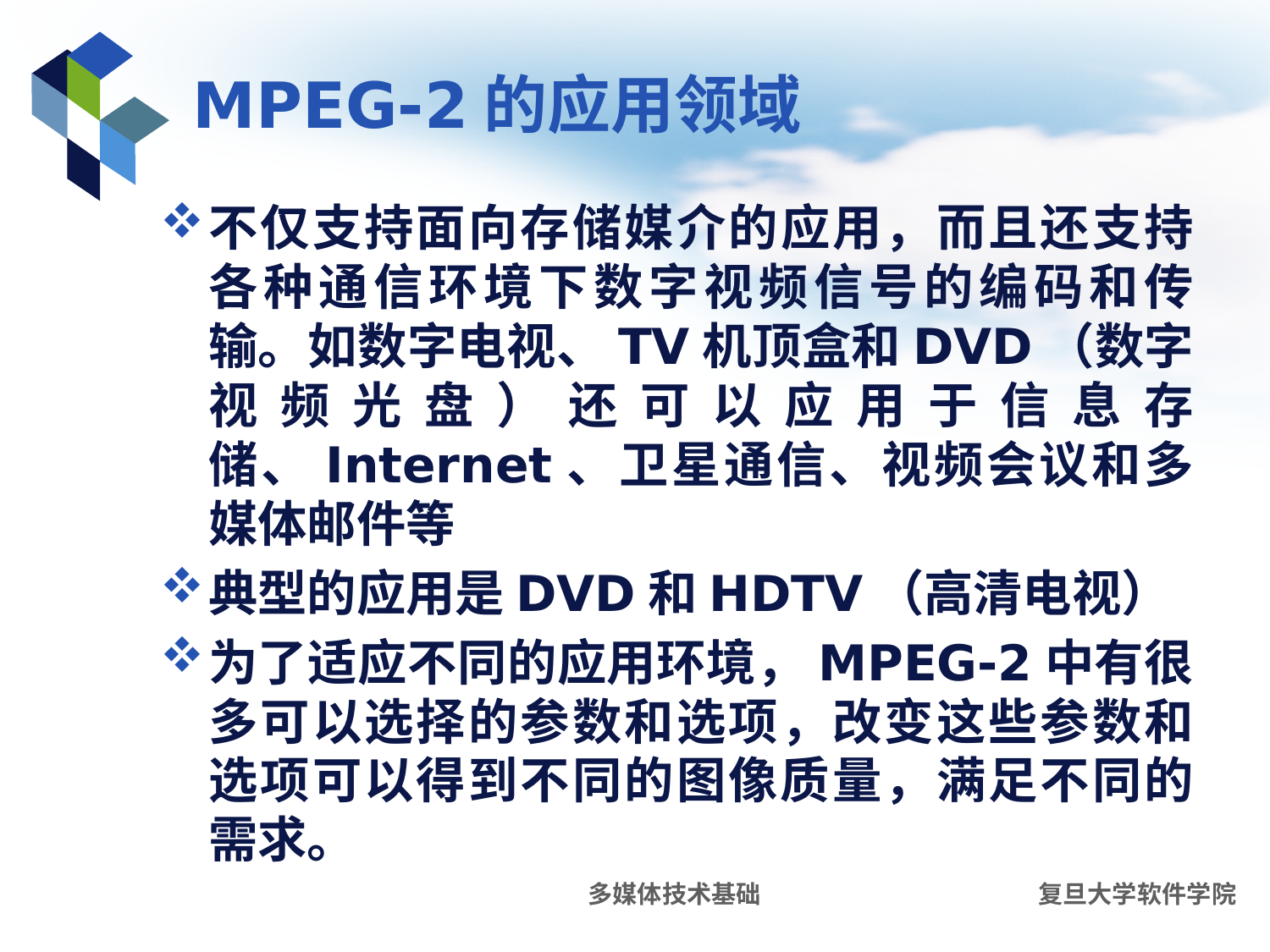

# MPEG-2的应用领域
不仅支持面向存储媒介的应用，而且还支持各种通信环境下数字视频信号的编码和传输。如数字电视、TV机顶盒和DVD（数字视频光盘）还可以应用于信息存储、Internet、卫星通信、视频会议和多媒体邮件等
典型的应用是DVD和HDTV（高清电视）
为了适应不同的应用环境，MPEG-2中有很多可以选择的参数和选项，改变这些参数和选项可以得到不同的图像质量，满足不同的需求。
多媒体技术基础